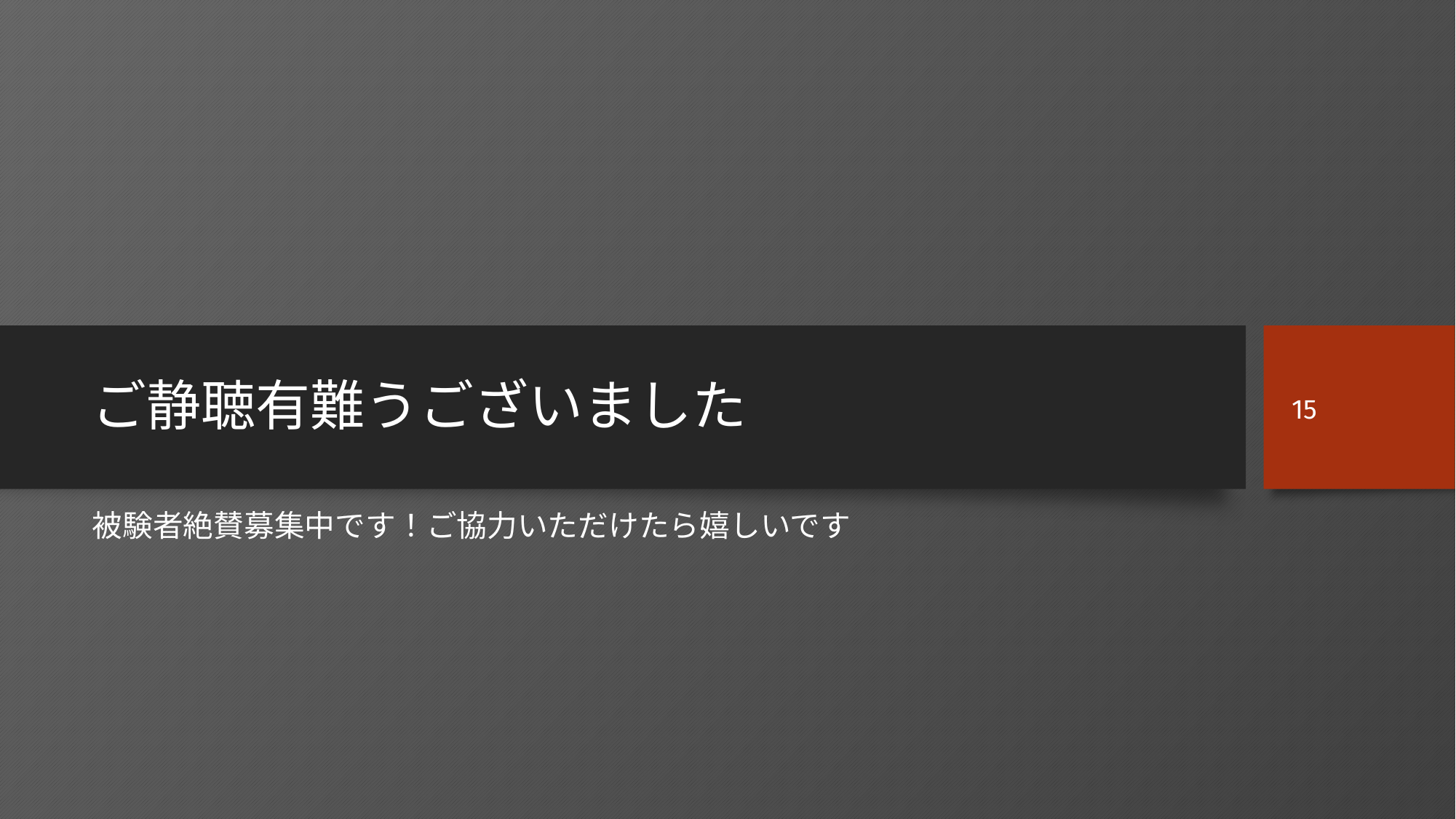

# ご静聴有難うございました
15
被験者絶賛募集中です！ご協力いただけたら嬉しいです